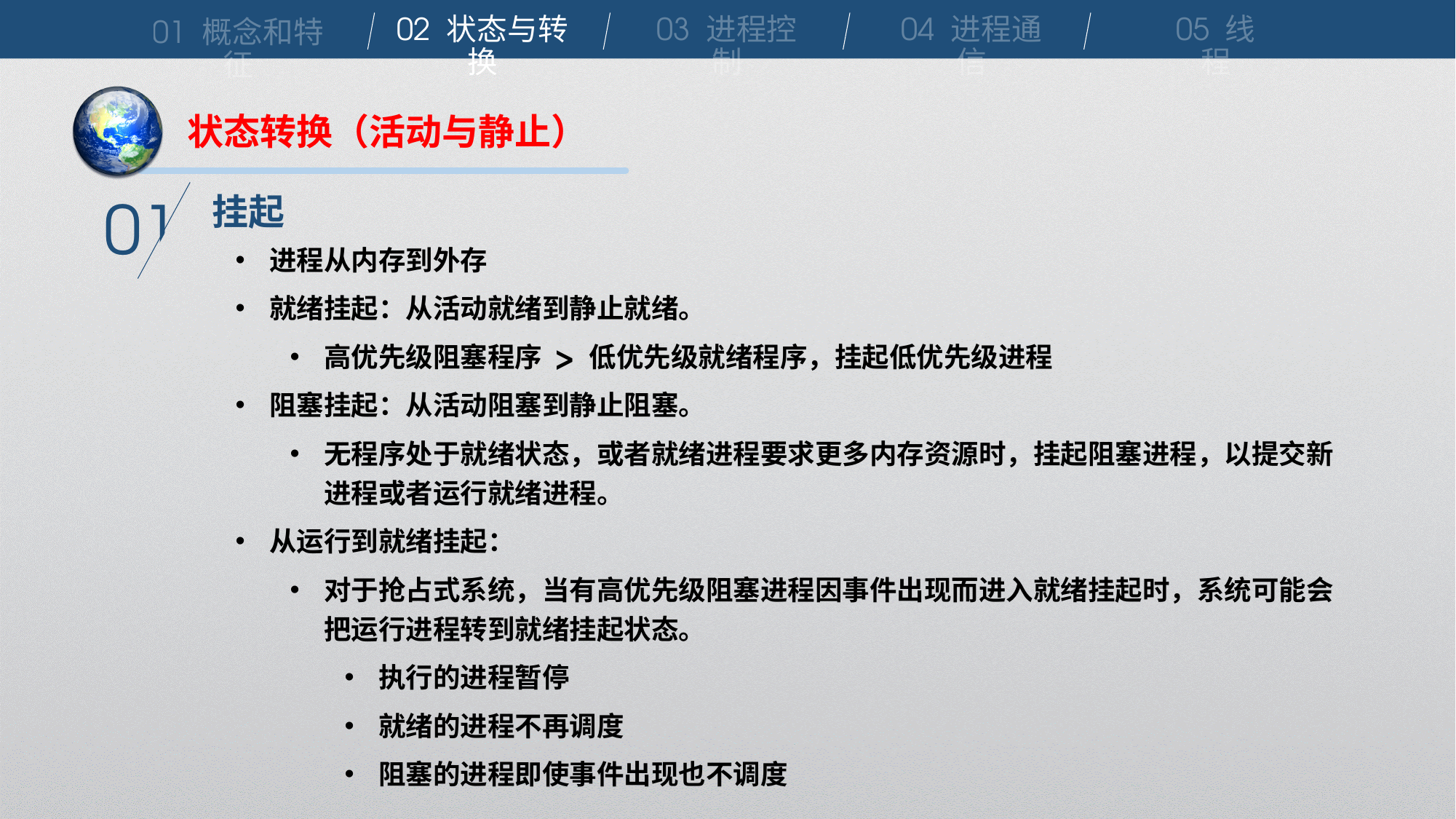

02 状态与转换
03 进程控制
04 进程通信
05 线程
01 概念和特征
状态转换（活动与静止）
挂起

01
进程从内存到外存
就绪挂起：从活动就绪到静止就绪。
高优先级阻塞程序 > 低优先级就绪程序，挂起低优先级进程
阻塞挂起：从活动阻塞到静止阻塞。
无程序处于就绪状态，或者就绪进程要求更多内存资源时，挂起阻塞进程，以提交新进程或者运行就绪进程。
从运行到就绪挂起：
对于抢占式系统，当有高优先级阻塞进程因事件出现而进入就绪挂起时，系统可能会把运行进程转到就绪挂起状态。
执行的进程暂停
就绪的进程不再调度
阻塞的进程即使事件出现也不调度